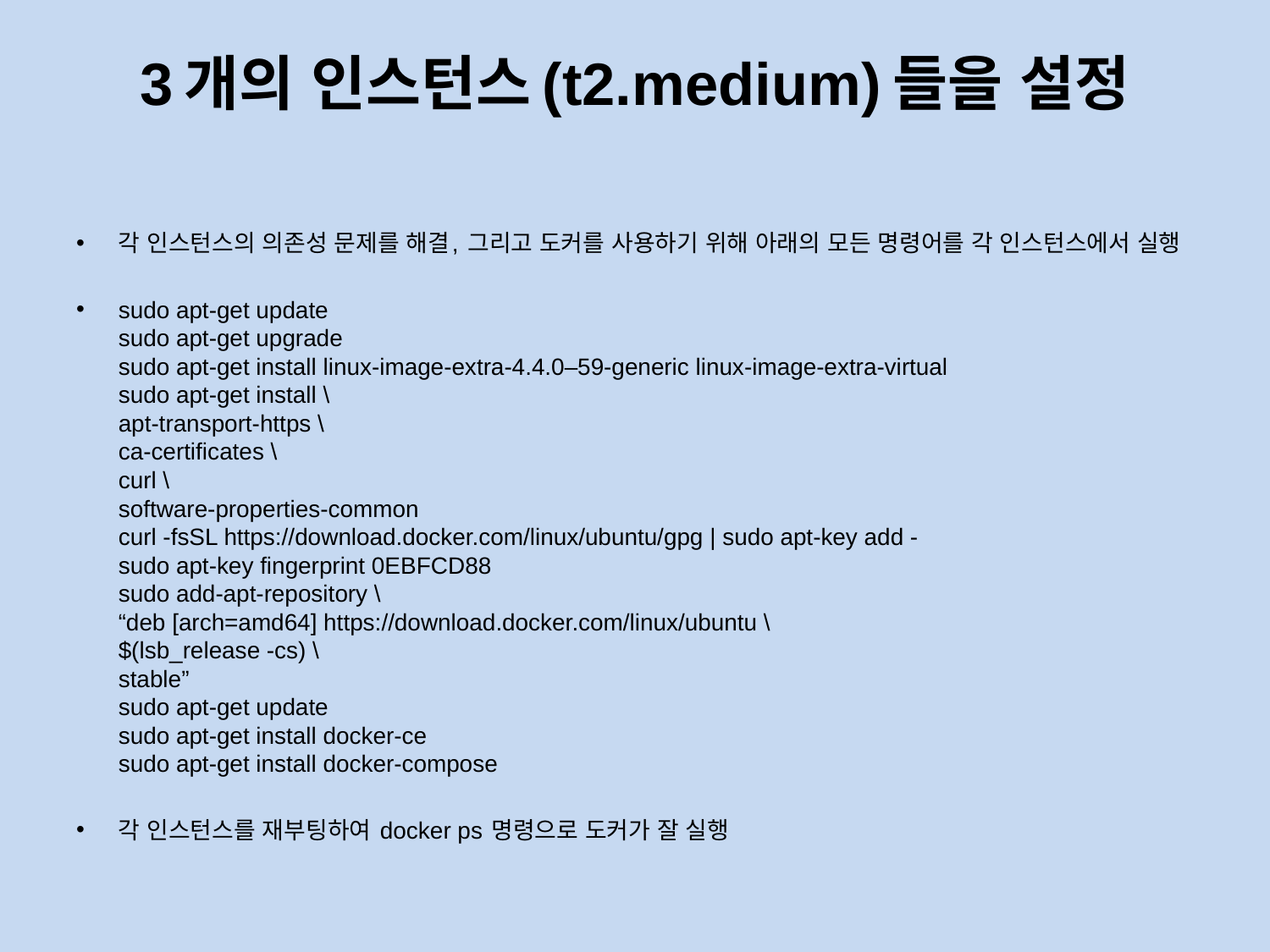

# 3개의 인스턴스(t2.medium)들을 설정
각 인스턴스의 의존성 문제를 해결, 그리고 도커를 사용하기 위해 아래의 모든 명령어를 각 인스턴스에서 실행

sudo apt-get update
sudo apt-get upgrade
sudo apt-get install linux-image-extra-4.4.0–59-generic linux-image-extra-virtual
sudo apt-get install \
apt-transport-https \
ca-certificates \
curl \
software-properties-common
curl -fsSL https://download.docker.com/linux/ubuntu/gpg | sudo apt-key add -
sudo apt-key fingerprint 0EBFCD88
sudo add-apt-repository \
“deb [arch=amd64] https://download.docker.com/linux/ubuntu \
$(lsb_release -cs) \
stable”
sudo apt-get update
sudo apt-get install docker-ce
sudo apt-get install docker-compose

각 인스턴스를 재부팅하여 docker ps 명령으로 도커가 잘 실행